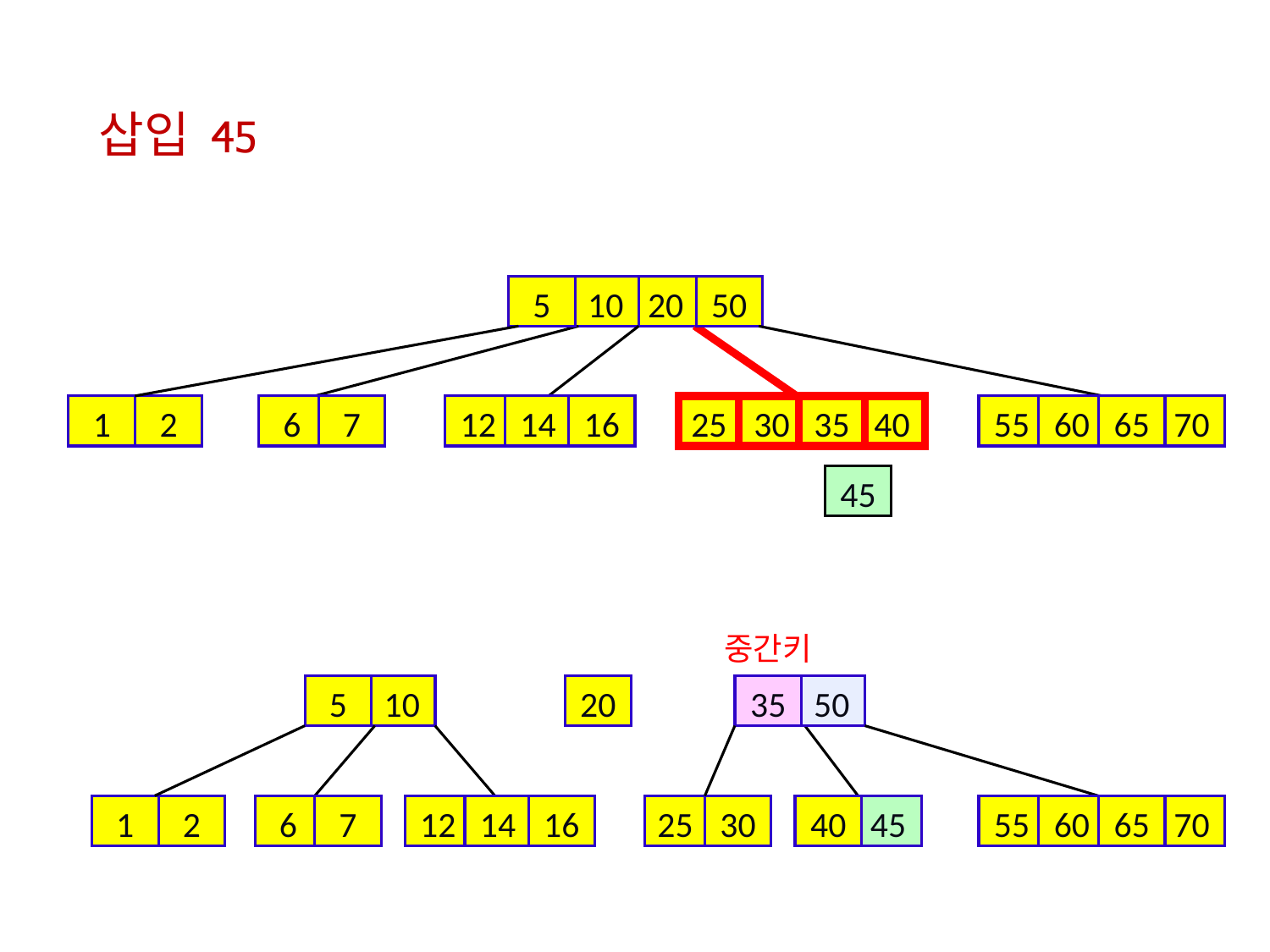

삽입 45
5
10
20
50

1
2
6
7
12
14
16
25
30
35
40
55
60
65
70
45
중간키
20
35
5
10
50

1
2
6
7
12
14
16
25
30
40
45
55
60
65
70